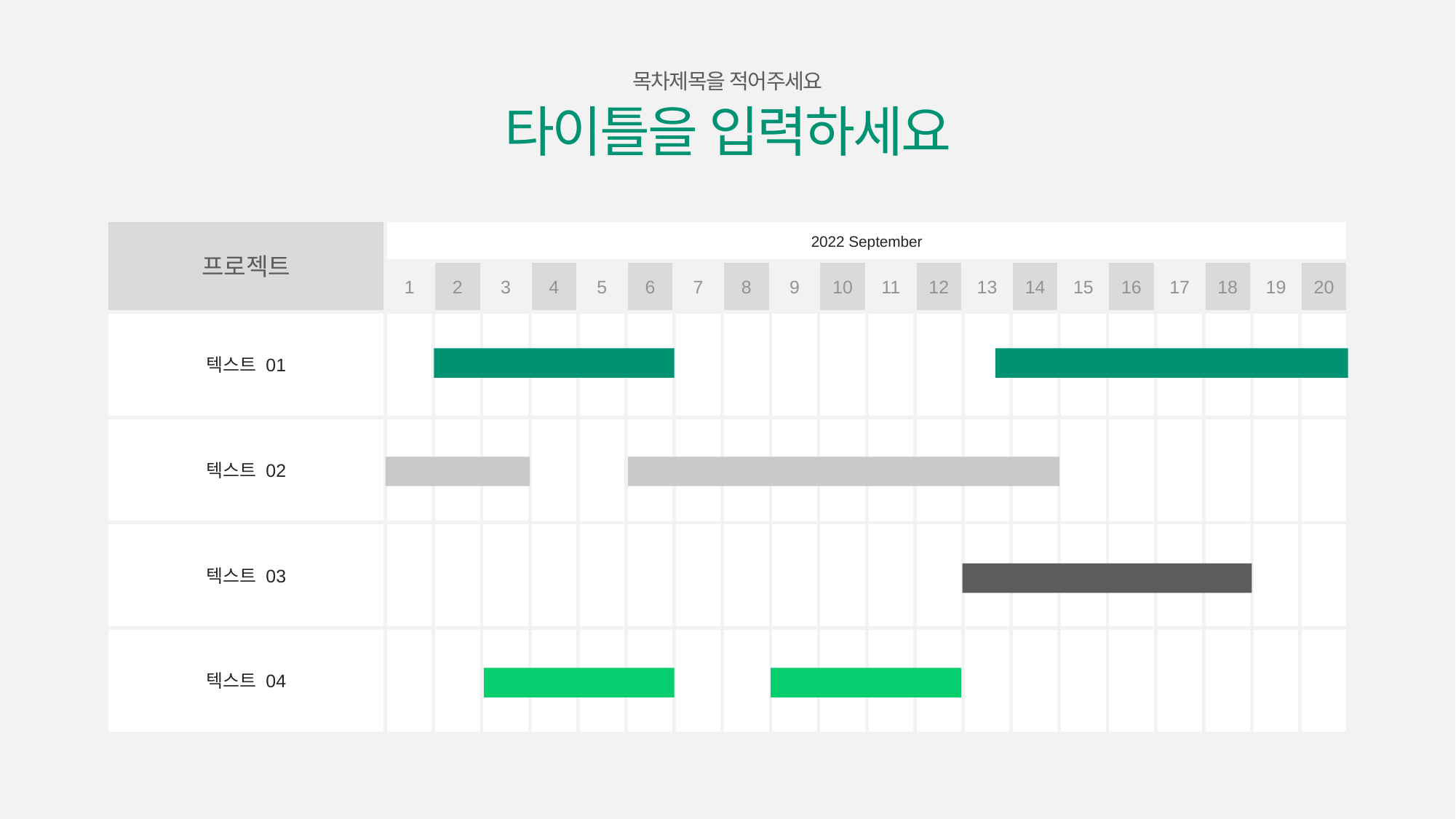

목차제목을 적어주세요
타이틀을 입력하세요
프로젝트
2022 September
1
2
3
4
5
6

7
8
9
14
15
16
17
10
11
12
13
18
19
20
텍스트 01

텍스트 02

텍스트 03

텍스트 04